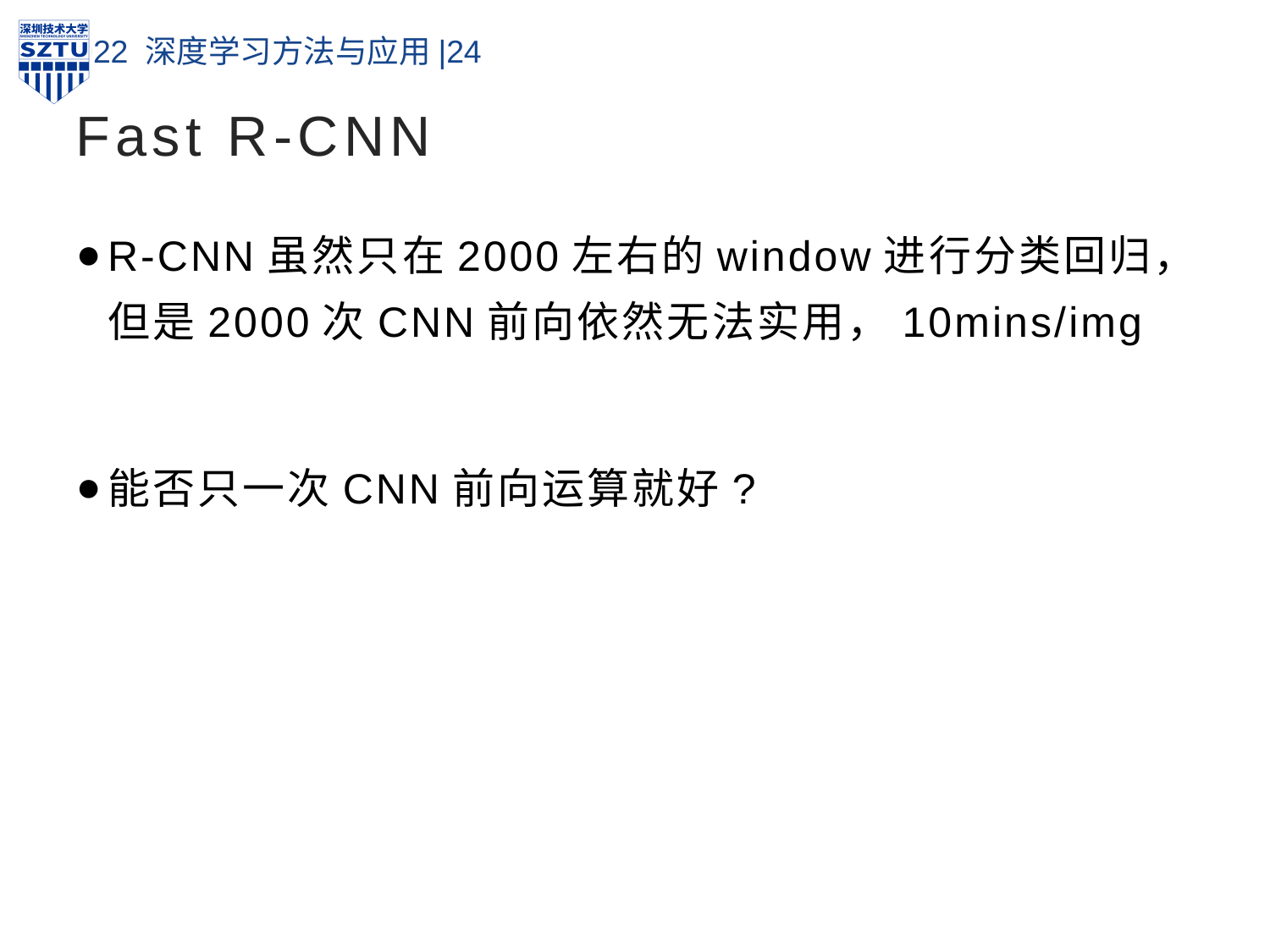

# Fast R-CNN
R-CNN虽然只在2000左右的window进行分类回归，但是2000次CNN前向依然无法实用，10mins/img

能否只一次CNN前向运算就好?
24